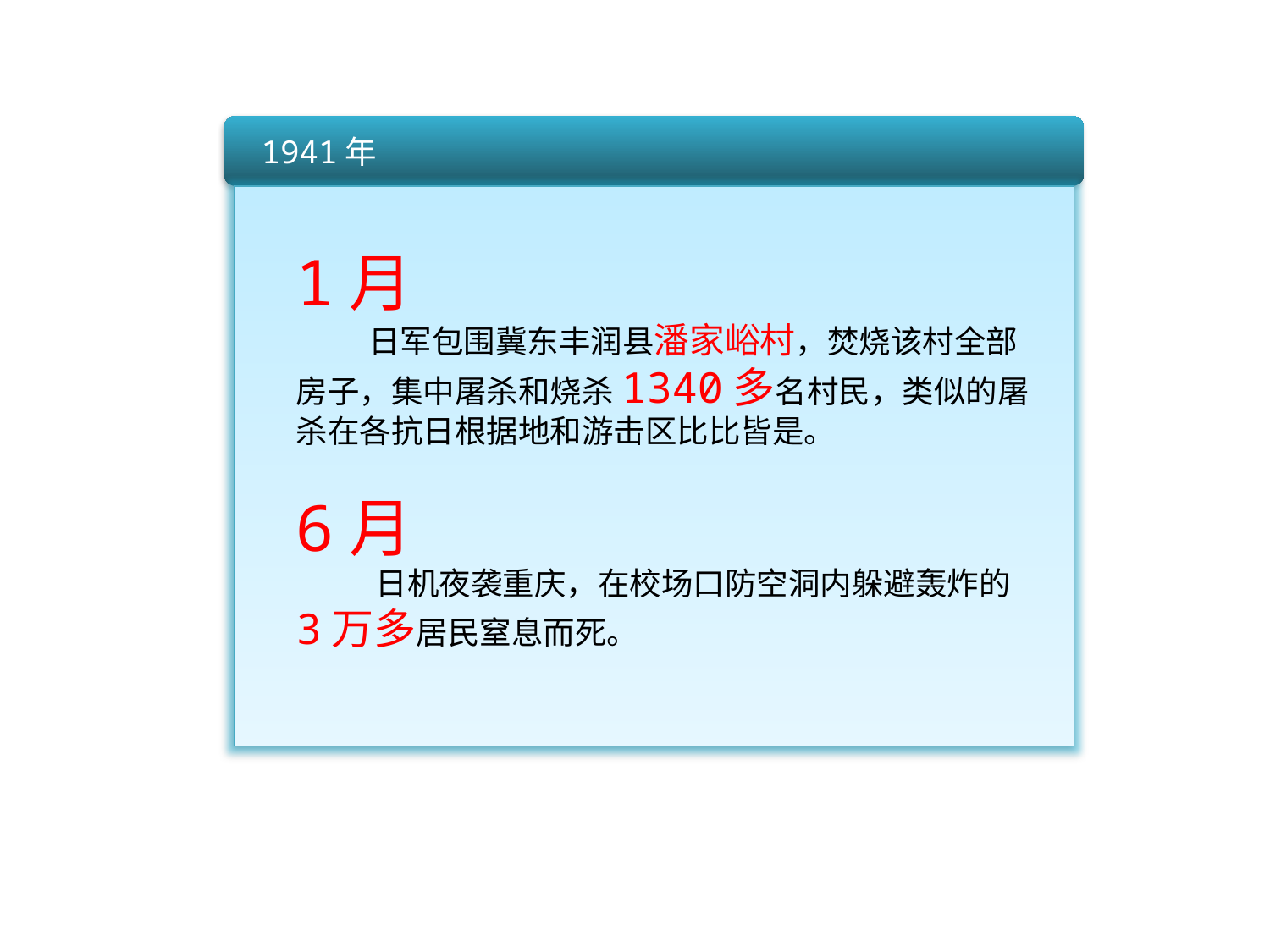

1941年

1月
         日军包围冀东丰润县潘家峪村，焚烧该村全部房子，集中屠杀和烧杀1340多名村民，类似的屠杀在各抗日根据地和游击区比比皆是。

6月
          日机夜袭重庆，在校场口防空洞内躲避轰炸的3万多居民窒息而死。